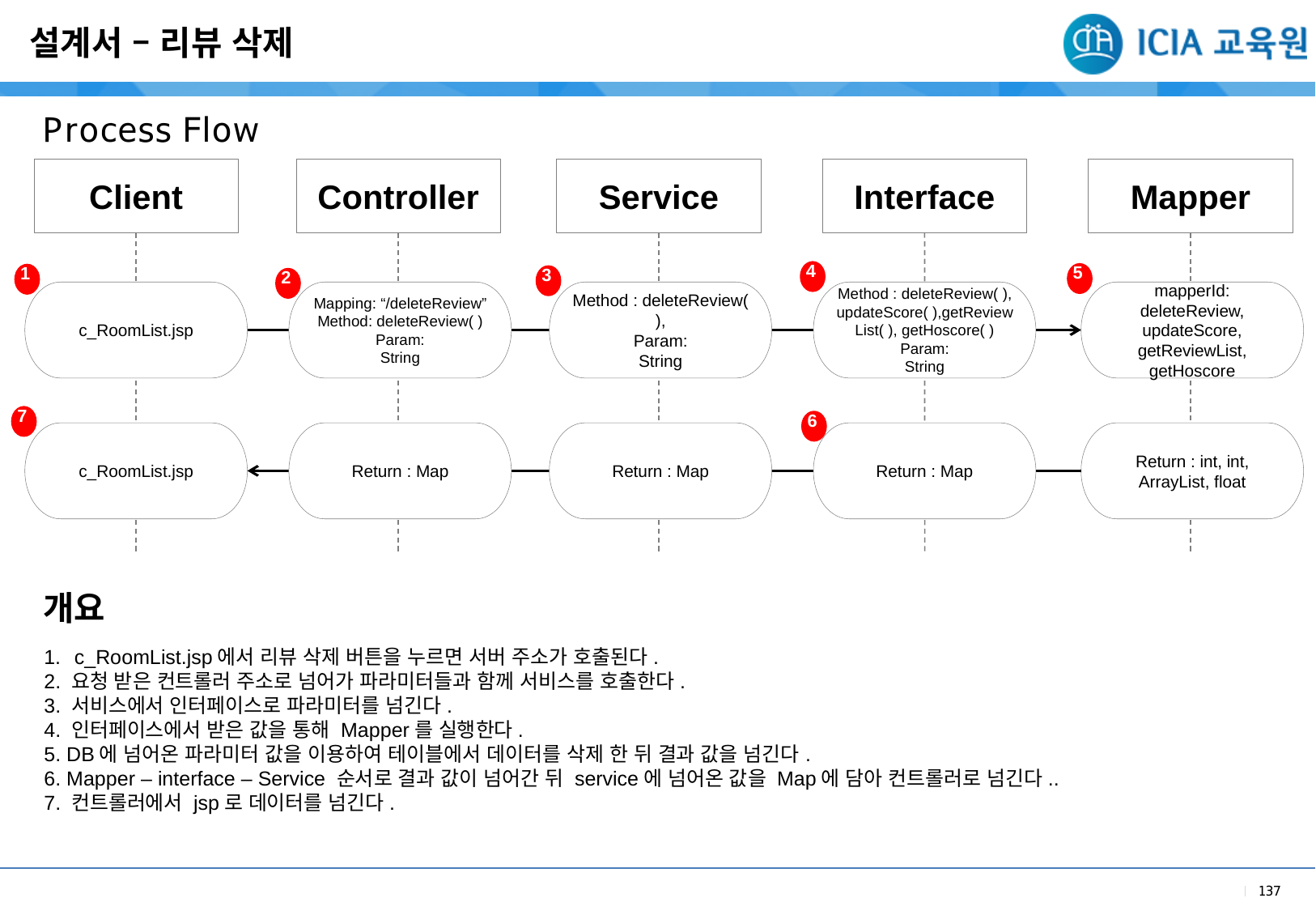

설계서 – 리뷰 삭제
Process Flow
Client
Controller
Service
Interface
Mapper
4

5

1

3

2

c_RoomList.jsp
Mapping: “/deleteReview”
Method: deleteReview( )
Param:
String
Method : deleteReview( ),
Param:
String
Method : deleteReview( ), updateScore( ),getReviewList( ), getHoscore( )
Param:
String
mapperId: deleteReview, updateScore, getReviewList, getHoscore
7

6

c_RoomList.jsp
Return : Map
Return : Map
Return : Map
Return : int, int, ArrayList, float
개요
c_RoomList.jsp에서 리뷰 삭제 버튼을 누르면 서버 주소가 호출된다.
2. 요청 받은 컨트롤러 주소로 넘어가 파라미터들과 함께 서비스를 호출한다.
3. 서비스에서 인터페이스로 파라미터를 넘긴다.
4. 인터페이스에서 받은 값을 통해 Mapper를 실행한다.
5. DB에 넘어온 파라미터 값을 이용하여 테이블에서 데이터를 삭제 한 뒤 결과 값을 넘긴다.
6. Mapper – interface – Service 순서로 결과 값이 넘어간 뒤 service에 넘어온 값을 Map에 담아 컨트롤러로 넘긴다..
7. 컨트롤러에서 jsp로 데이터를 넘긴다.